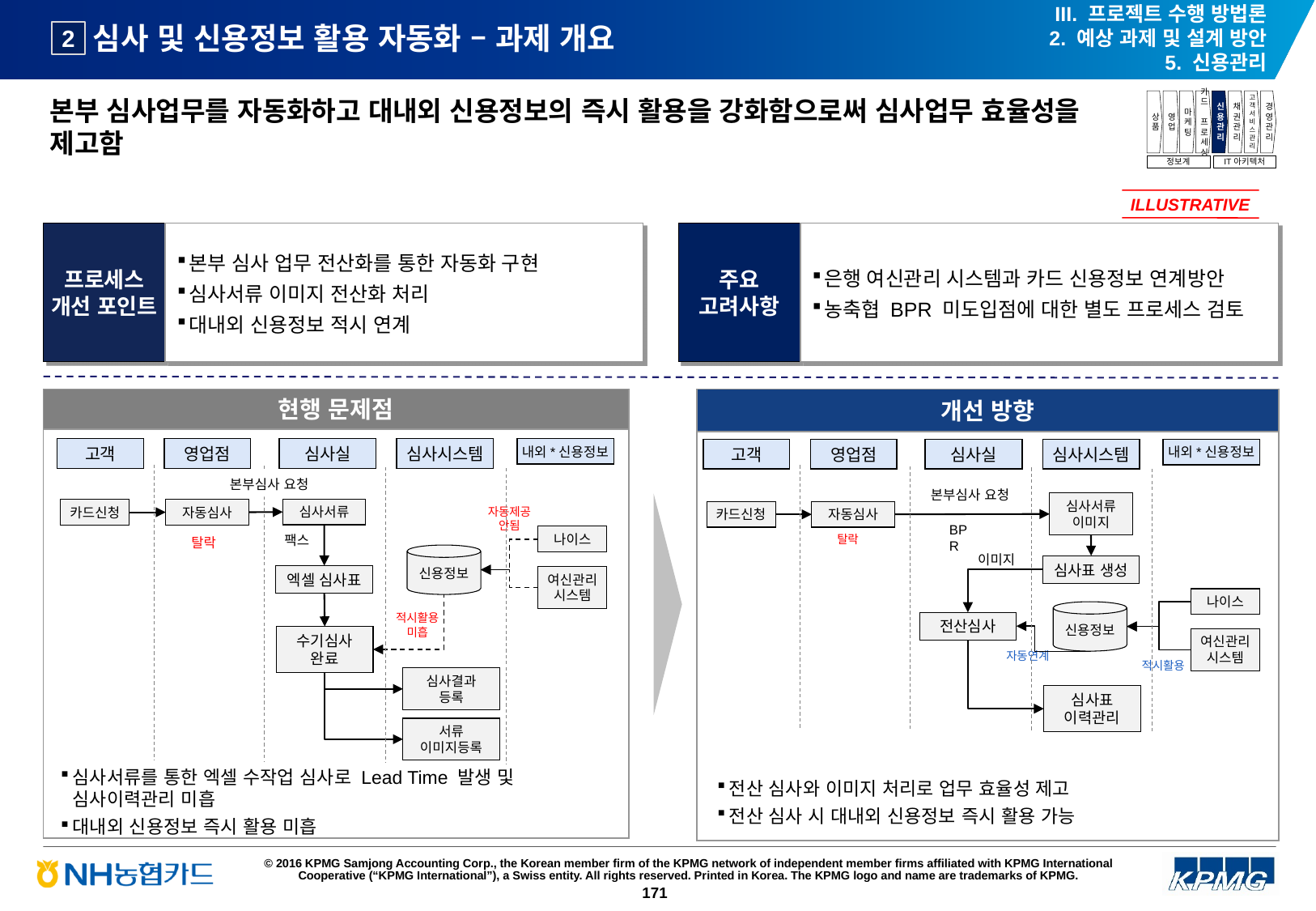

III. 프로젝트 수행 방법론
2. 예상 과제 및 설계 방안
5. 신용관리
# 심사 및 신용정보 활용 자동화 – 과제 개요
2
본부 심사업무를 자동화하고 대내외 신용정보의 즉시 활용을 강화함으로써 심사업무 효율성을 제고함
상품
영업
마케팅
카드
프로세싱
신용관리
채권관리
고객서비스관리
경영관리
정보계
IT아키텍처
ILLUSTRATIVE
프로세스 개선 포인트
본부 심사 업무 전산화를 통한 자동화 구현
심사서류 이미지 전산화 처리
대내외 신용정보 적시 연계
주요 고려사항
은행 여신관리 시스템과 카드 신용정보 연계방안
농축협 BPR 미도입점에 대한 별도 프로세스 검토
개선 방향
현행 문제점

고객
영업점
심사실
심사시스템
내외*신용정보
본부심사 요청
심사서류
카드신청
자동심사
자동제공
안됨
나이스
팩스
탈락
신용정보
엑셀 심사표
여신관리 시스템
적시활용
미흡
수기심사
완료
심사결과
등록
서류 이미지등록
고객
영업점
심사실
심사시스템
내외*신용정보
본부심사 요청
심사서류
이미지
카드신청
자동심사
BPR
탈락
이미지
심사표 생성
나이스
신용정보
전산심사
여신관리 시스템
자동연계
적시활용
심사표 이력관리

심사서류를 통한 엑셀 수작업 심사로 Lead Time 발생 및 심사이력관리 미흡
대내외 신용정보 즉시 활용 미흡
전산 심사와 이미지 처리로 업무 효율성 제고
전산 심사 시 대내외 신용정보 즉시 활용 가능